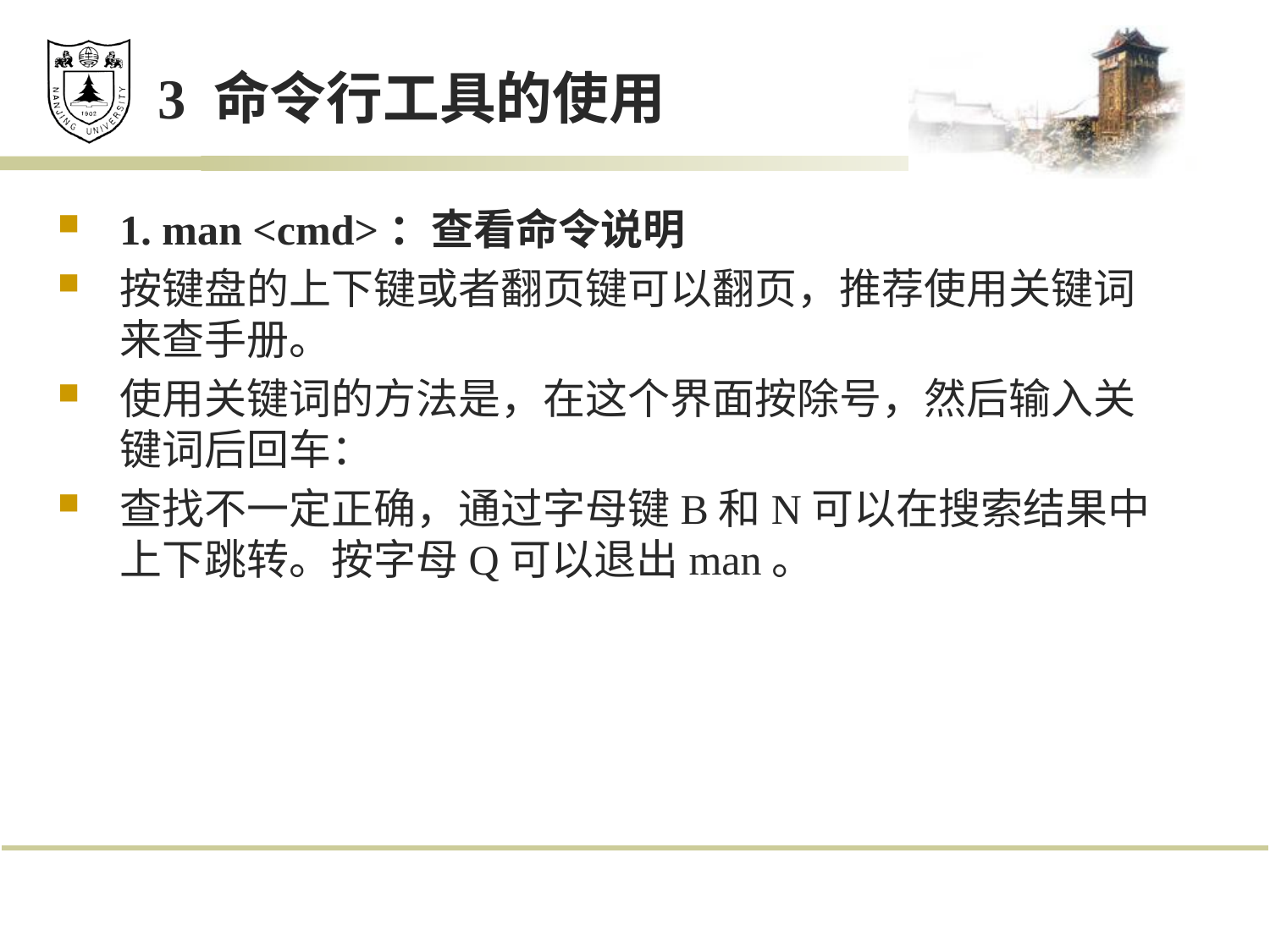

# 3 命令行工具的使用
1. man <cmd>：查看命令说明
按键盘的上下键或者翻页键可以翻页，推荐使用关键词来查手册。
使用关键词的方法是，在这个界面按除号，然后输入关键词后回车：
查找不一定正确，通过字母键B和N可以在搜索结果中上下跳转。按字母Q可以退出man。